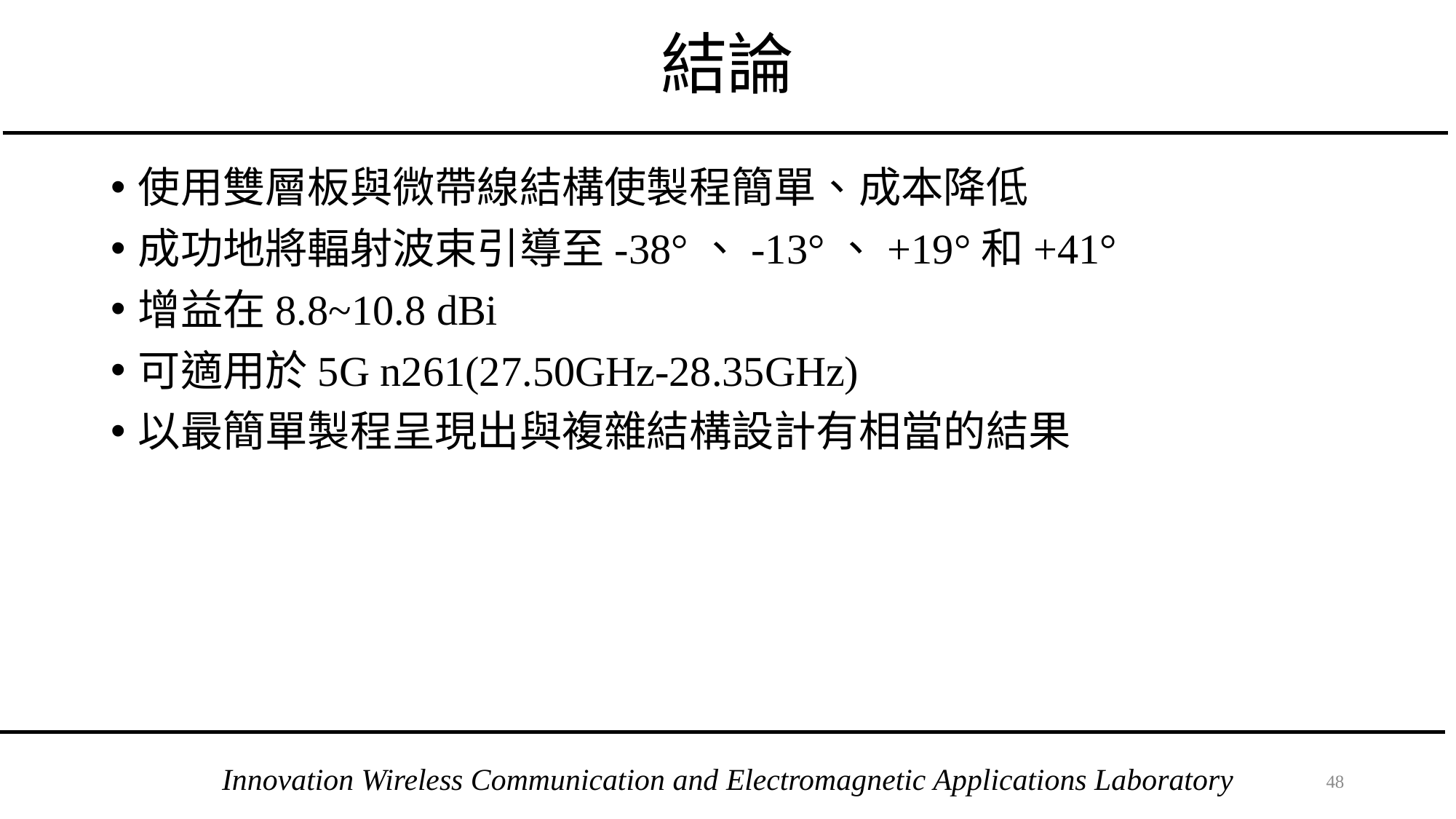

# 結論
使用雙層板與微帶線結構使製程簡單、成本降低
成功地將輻射波束引導至-38°、-13°、+19°和+41°
增益在8.8~10.8 dBi
可適用於5G n261(27.50GHz-28.35GHz)
以最簡單製程呈現出與複雜結構設計有相當的結果
48